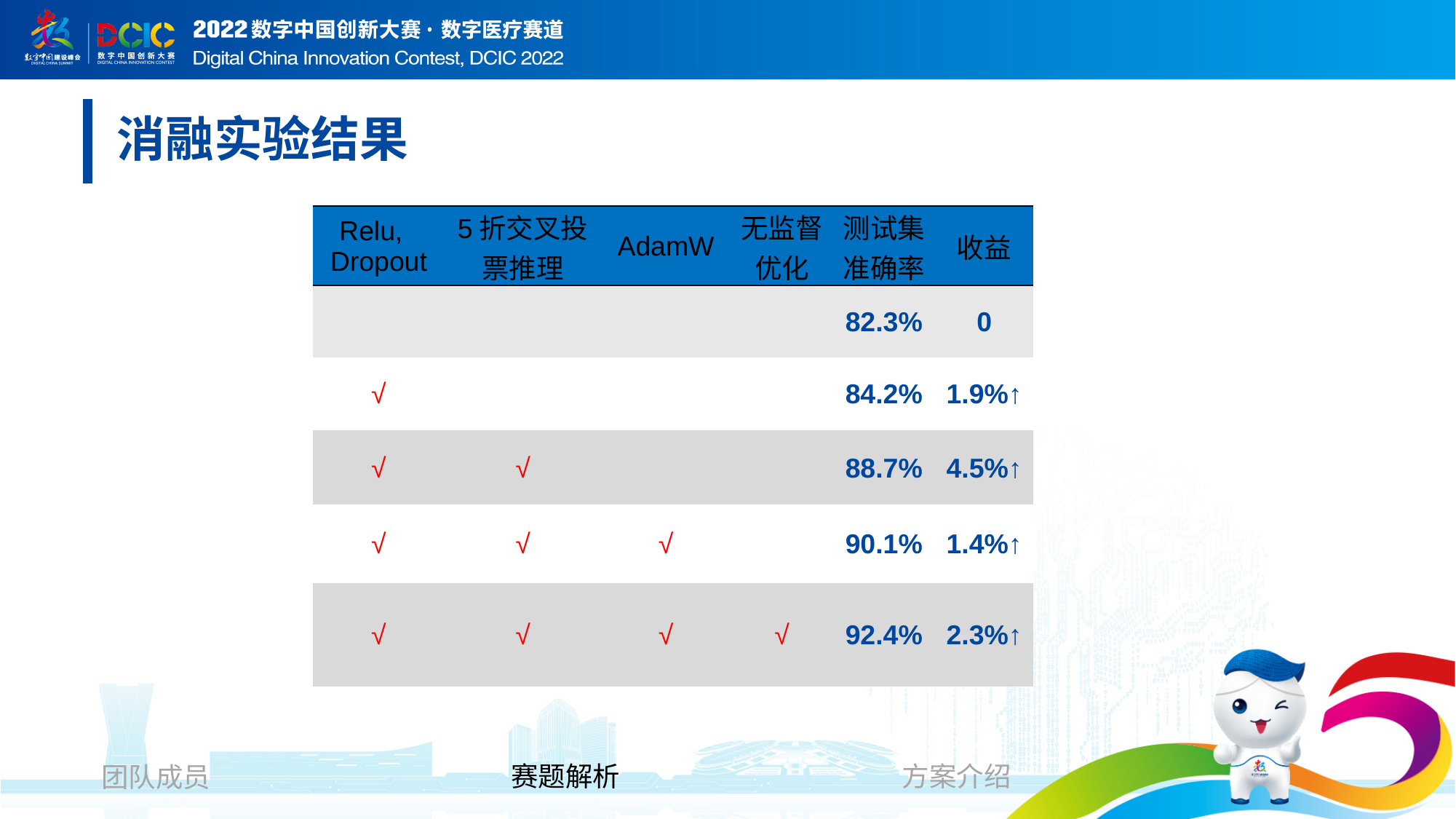

消融实验结果
| Relu, Dropout | 5折交叉投票推理 | AdamW | 无监督优化 | 测试集准确率 | 收益 |
| --- | --- | --- | --- | --- | --- |
|  |  |  |  | 82.3% | 0 |
| √ |  |  |  | 84.2% | 1.9%↑ |
| √ | √ |  |  | 88.7% | 4.5%↑ |
| √ | √ | √ |  | 90.1% | 1.4%↑ |
| √ | √ | √ | √ | 92.4% | 2.3%↑ |
赛题解析
方案介绍
团队成员